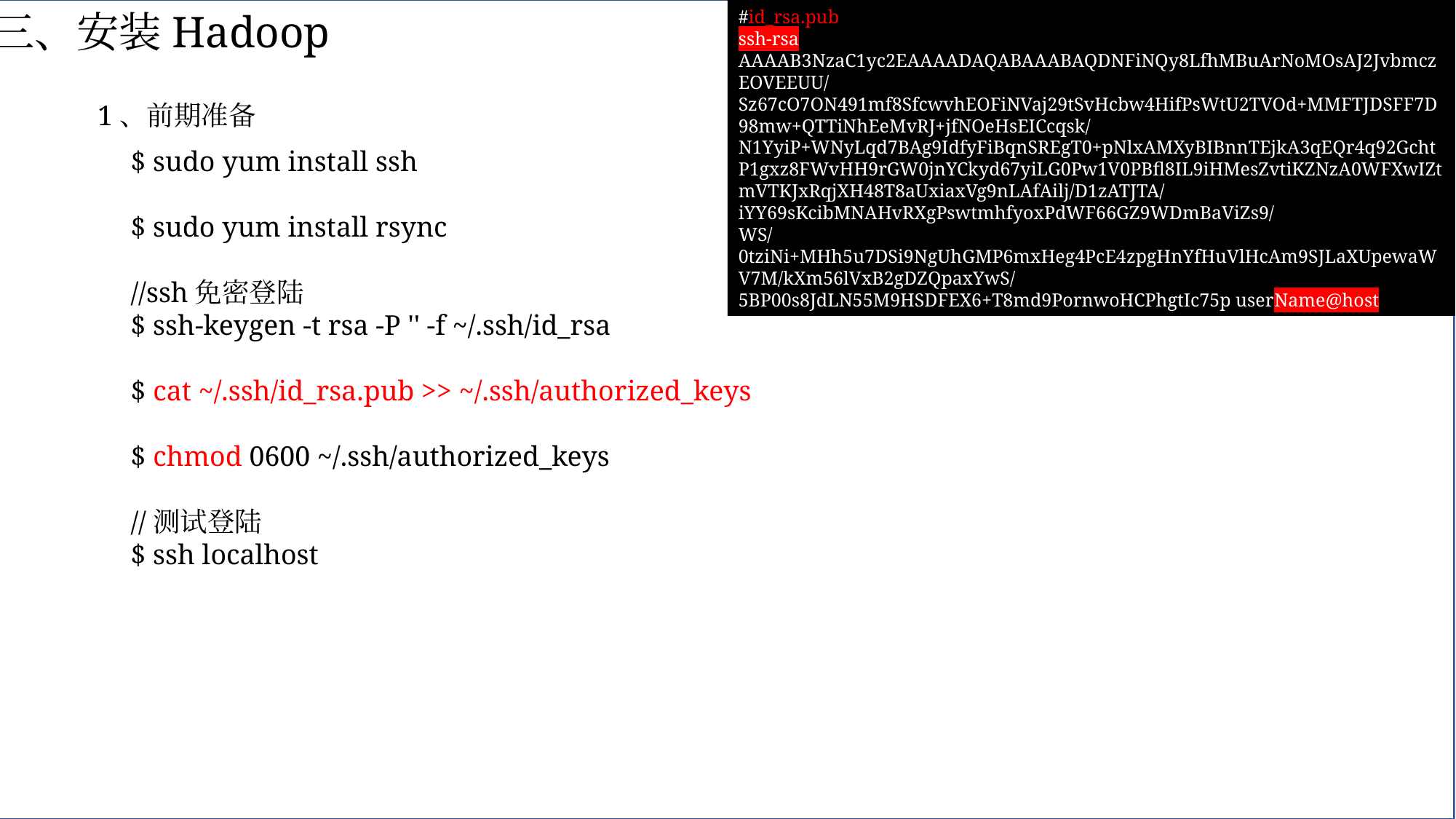

三、安装Hadoop
#id_rsa.pub
ssh-rsa AAAAB3NzaC1yc2EAAAADAQABAAABAQDNFiNQy8LfhMBuArNoMOsAJ2JvbmczEOVEEUU/Sz67cO7ON491mf8SfcwvhEOFiNVaj29tSvHcbw4HifPsWtU2TVOd+MMFTJDSFF7D98mw+QTTiNhEeMvRJ+jfNOeHsEICcqsk/N1YyiP+WNyLqd7BAg9IdfyFiBqnSREgT0+pNlxAMXyBIBnnTEjkA3qEQr4q92GchtP1gxz8FWvHH9rGW0jnYCkyd67yiLG0Pw1V0PBfl8IL9iHMesZvtiKZNzA0WFXwIZtmVTKJxRqjXH48T8aUxiaxVg9nLAfAilj/D1zATJTA/iYY69sKcibMNAHvRXgPswtmhfyoxPdWF66GZ9WDmBaViZs9/
WS/0tziNi+MHh5u7DSi9NgUhGMP6mxHeg4PcE4zpgHnYfHuVlHcAm9SJLaXUpewaWV7M/kXm56lVxB2gDZQpaxYwS/5BP00s8JdLN55M9HSDFEX6+T8md9PornwoHCPhgtIc75p userName@host
1、前期准备
$ sudo yum install ssh

$ sudo yum install rsync

//ssh免密登陆
$ ssh-keygen -t rsa -P '' -f ~/.ssh/id_rsa

$ cat ~/.ssh/id_rsa.pub >> ~/.ssh/authorized_keys

$ chmod 0600 ~/.ssh/authorized_keys

//测试登陆
$ ssh localhost